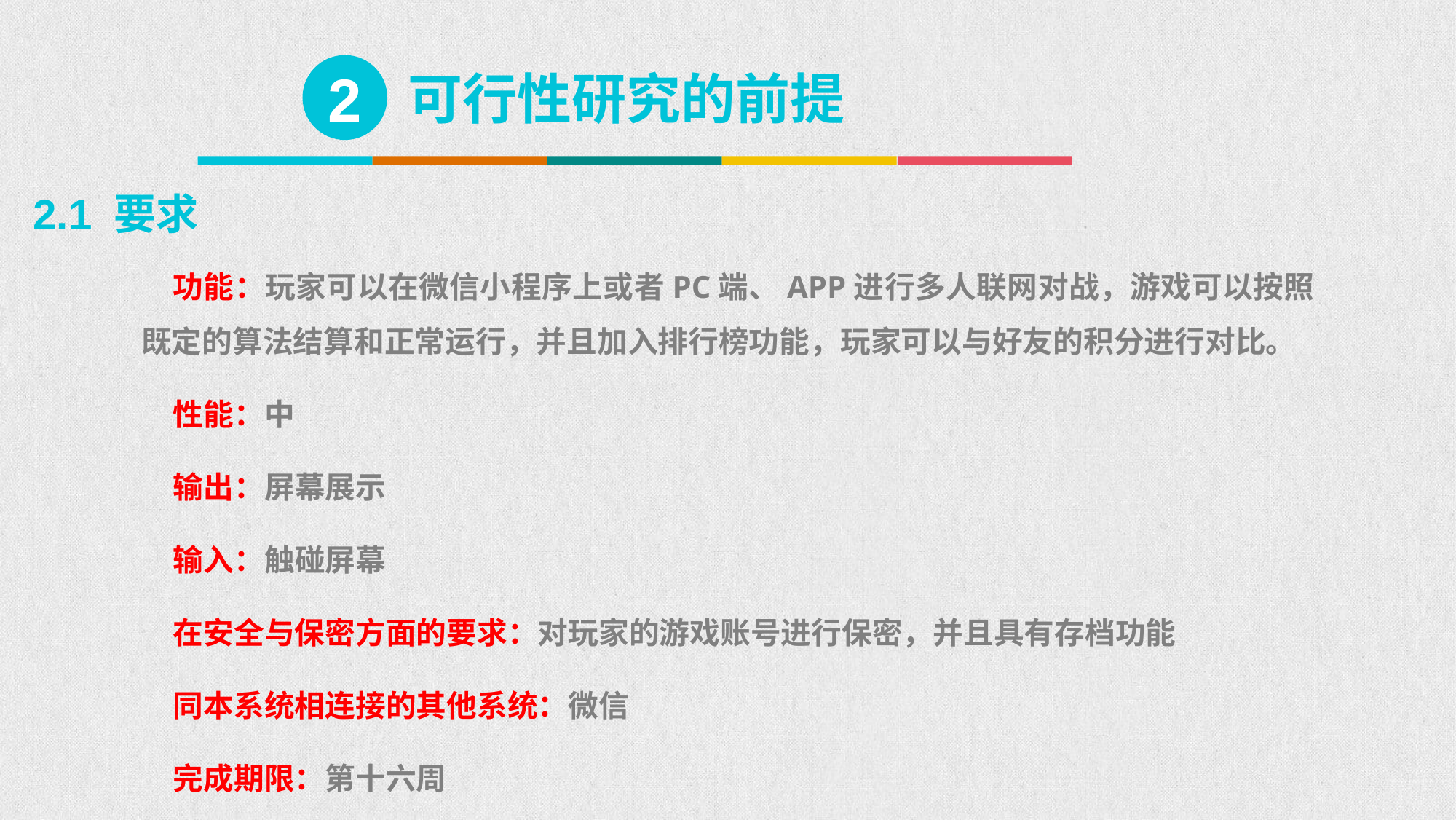

2
可行性研究的前提

2.1 要求
功能：玩家可以在微信小程序上或者PC端、APP进行多人联网对战，游戏可以按照既定的算法结算和正常运行，并且加入排行榜功能，玩家可以与好友的积分进行对比。
性能：中
输出：屏幕展示
输入：触碰屏幕
在安全与保密方面的要求：对玩家的游戏账号进行保密，并且具有存档功能
同本系统相连接的其他系统：微信
完成期限：第十六周